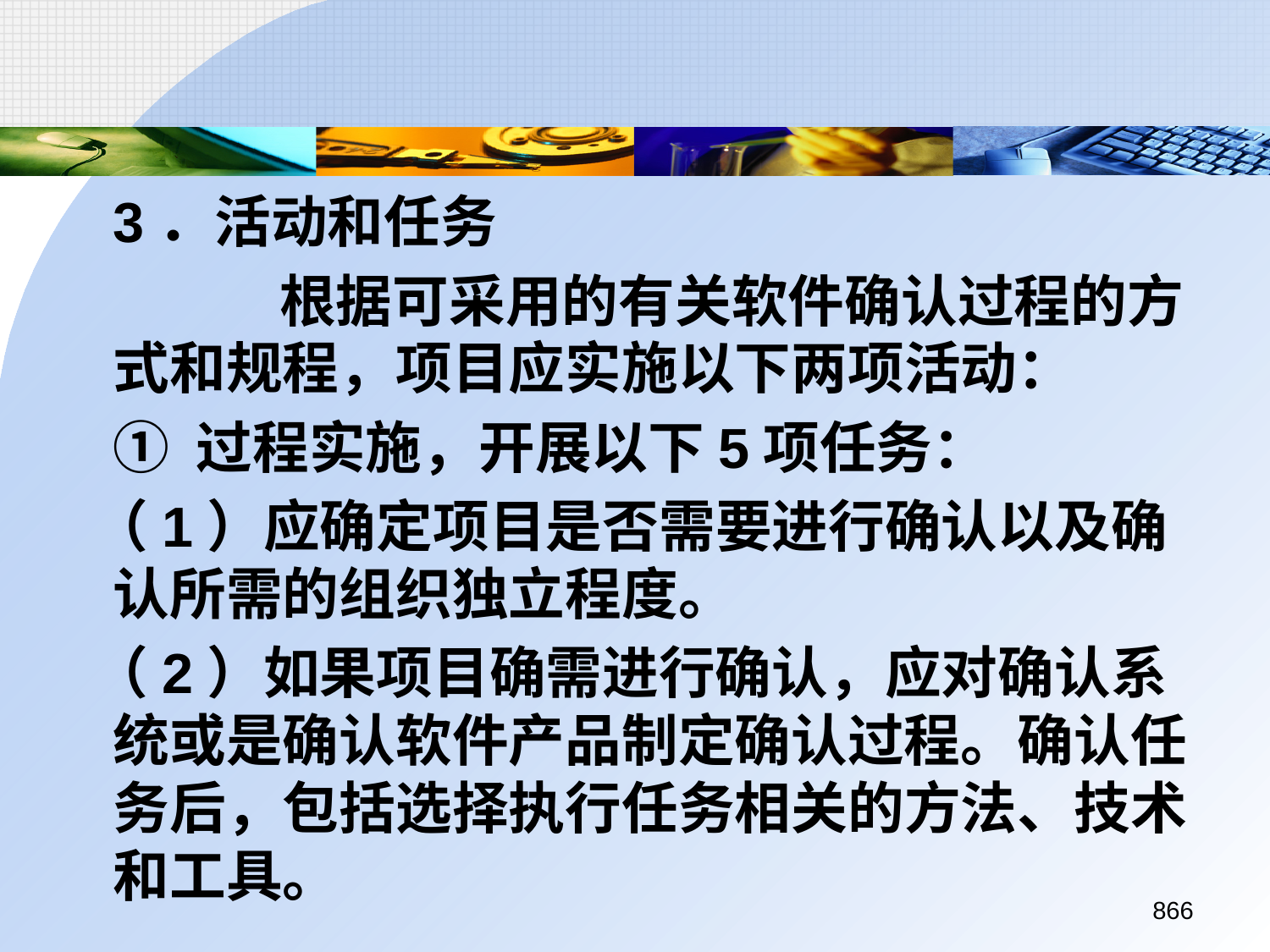

3．活动和任务
		  根据可采用的有关软件确认过程的方式和规程，项目应实施以下两项活动：
	① 过程实施，开展以下5项任务：
 （1）应确定项目是否需要进行确认以及确认所需的组织独立程度。
 （2）如果项目确需进行确认，应对确认系统或是确认软件产品制定确认过程。确认任务后，包括选择执行任务相关的方法、技术和工具。

866